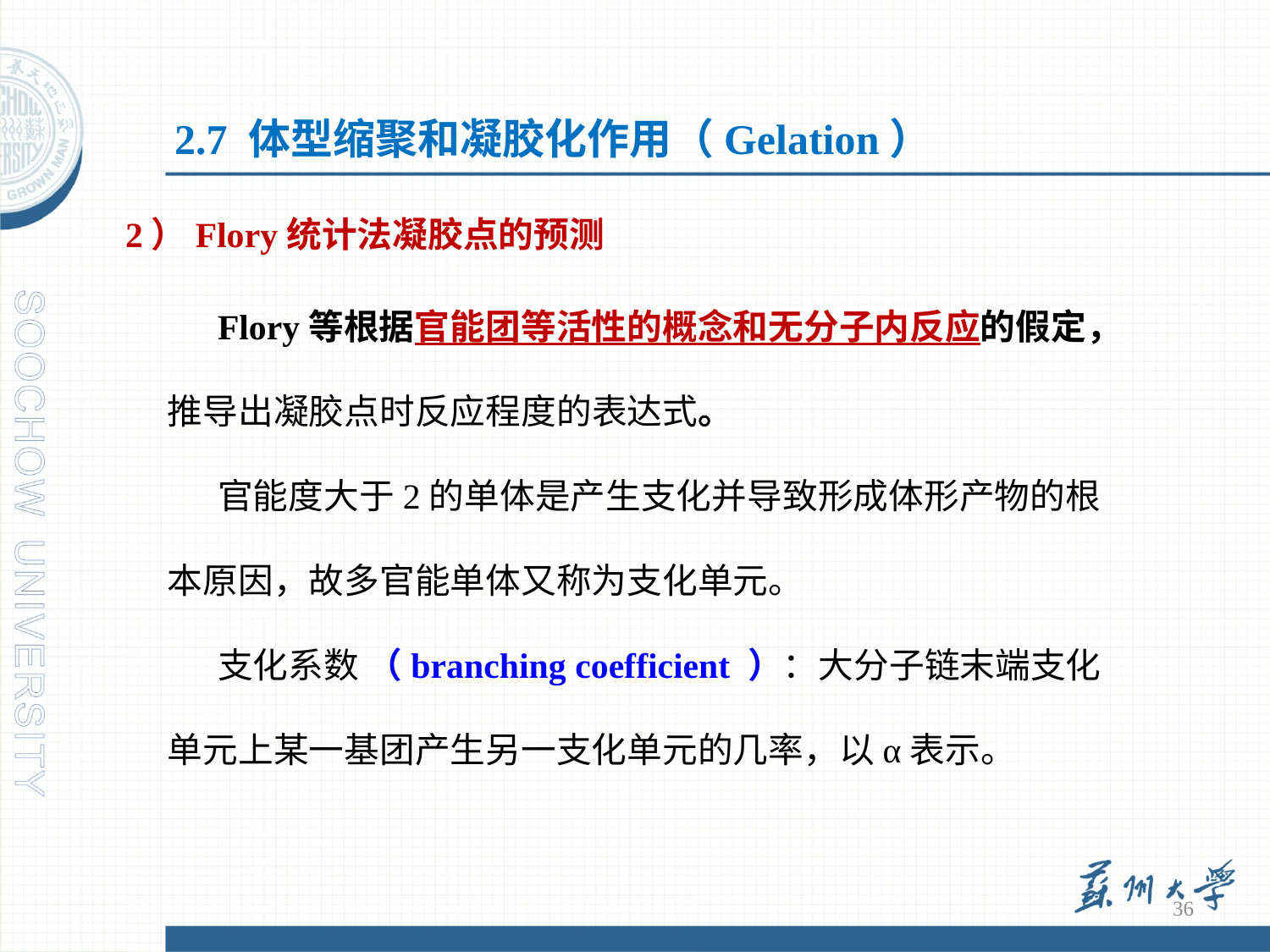

2.7 体型缩聚和凝胶化作用（Gelation）
2）Flory统计法凝胶点的预测
Flory等根据官能团等活性的概念和无分子内反应的假定，推导出凝胶点时反应程度的表达式。
官能度大于2的单体是产生支化并导致形成体形产物的根本原因，故多官能单体又称为支化单元。
支化系数 （branching coefficient ）：大分子链末端支化单元上某一基团产生另一支化单元的几率，以α表示。
36